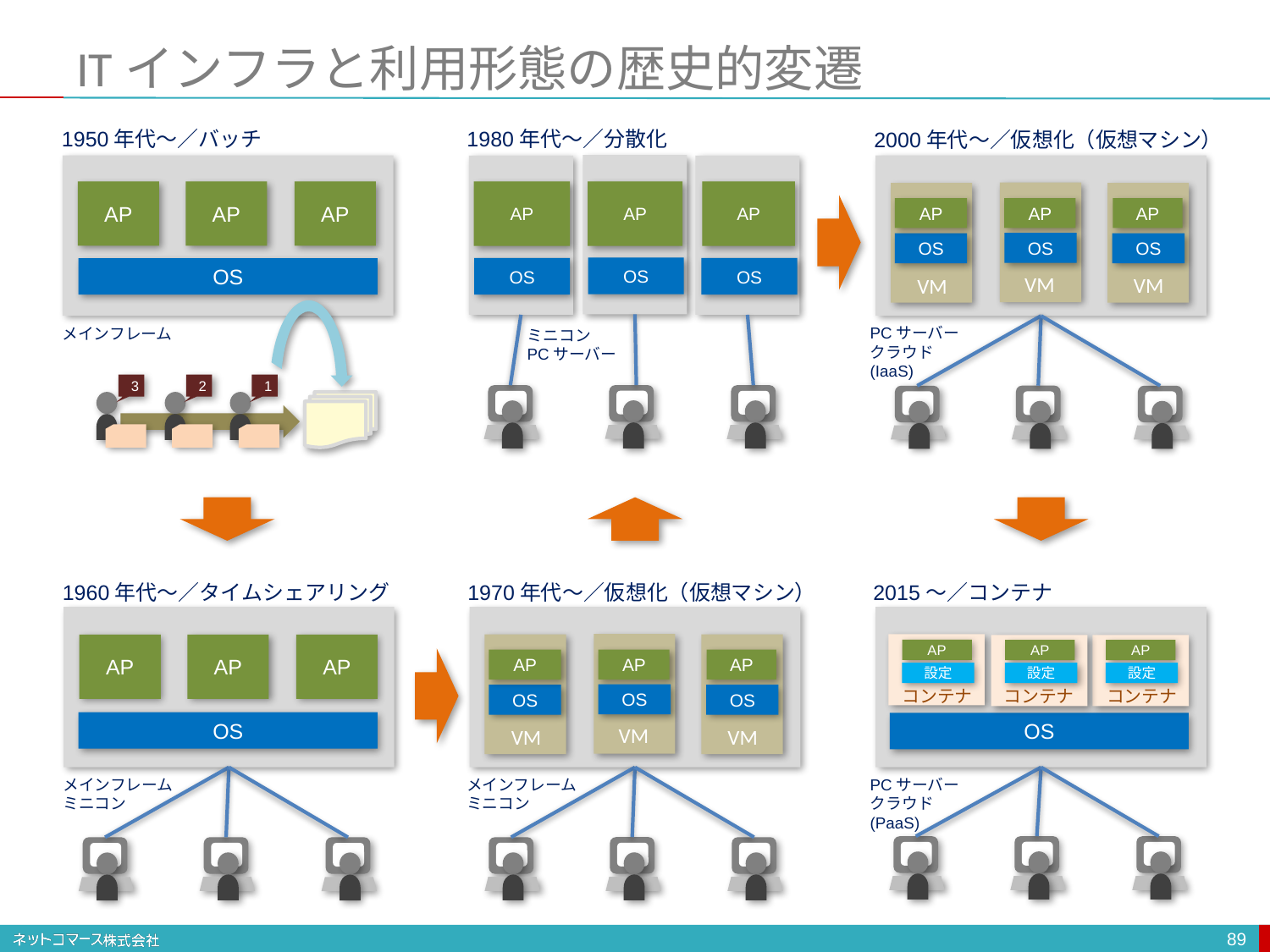

# ITインフラと利用形態の歴史的変遷
1950年代〜／バッチ
1980年代〜／分散化
2000年代〜／仮想化（仮想マシン）

AP
AP
AP
AP
AP
AP

AP
AP
AP

OS
OS
OS
OS
OS
OS
OS
VM
VM
VM

PCサーバー
クラウド
(IaaS)
メインフレーム
ミニコン
PCサーバー
2
1
3

2015〜／コンテナ
1970年代〜／仮想化（仮想マシン）
1960年代〜／タイムシェアリング

AP
AP
AP

AP
AP
AP
AP
AP
AP
設定
設定
設定

コンテナ
コンテナ
コンテナ
OS
OS
OS
OS
OS
VM
VM
VM
メインフレーム
ミニコン
メインフレーム
ミニコン
PCサーバー
クラウド
(PaaS)

89